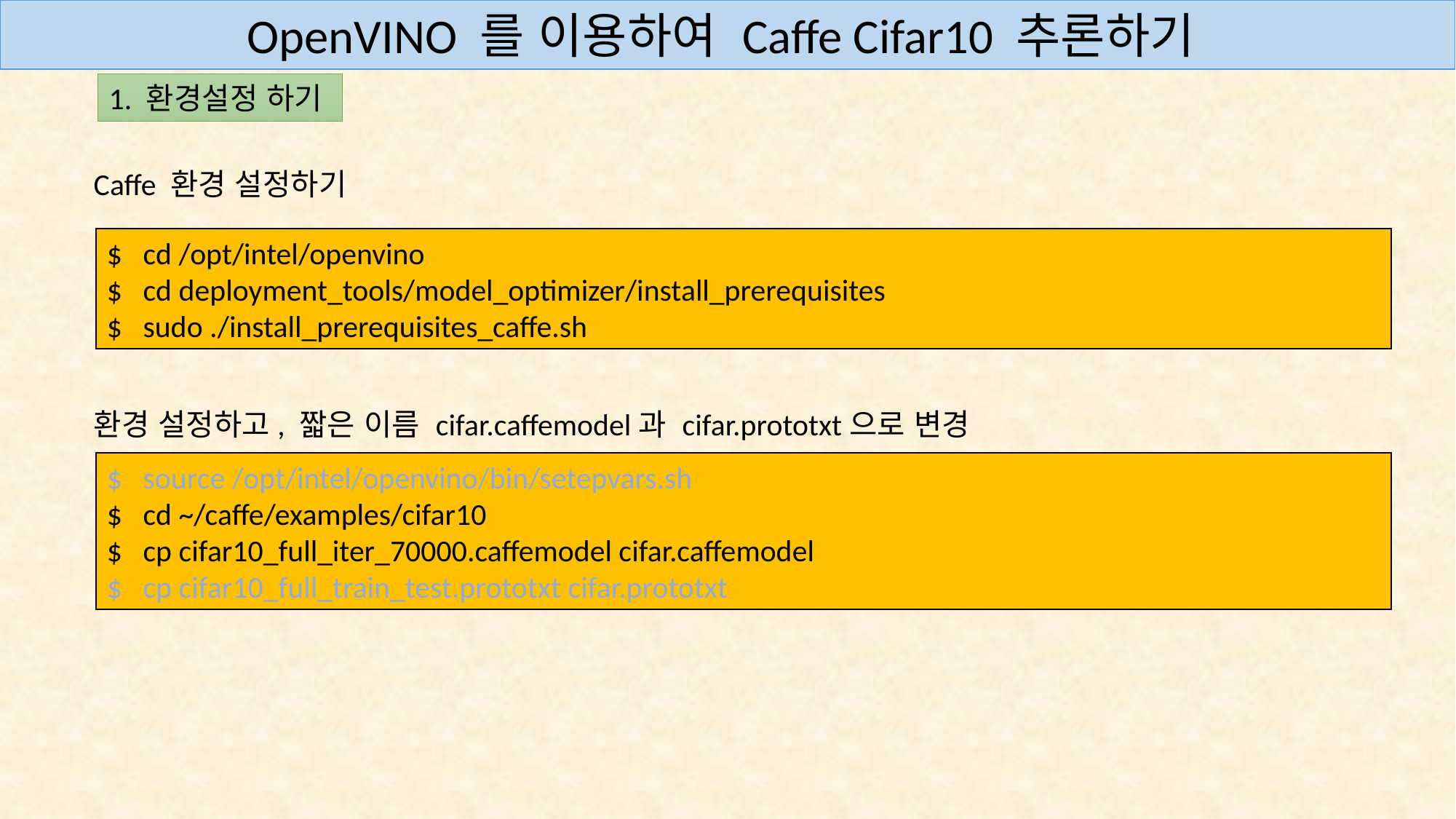

OpenVINO 를 이용하여 Caffe Cifar10 추론하기
1. 환경설정 하기
Caffe 환경 설정하기
$   cd /opt/intel/openvino
$   cd deployment_tools/model_optimizer/install_prerequisites
$   sudo ./install_prerequisites_caffe.sh
환경 설정하고, 짧은 이름 cifar.caffemodel과 cifar.prototxt으로 변경
$   source /opt/intel/openvino/bin/setepvars.sh
$   cd ~/caffe/examples/cifar10
$   cp cifar10_full_iter_70000.caffemodel cifar.caffemodel
$   cp cifar10_full_train_test.prototxt cifar.prototxt